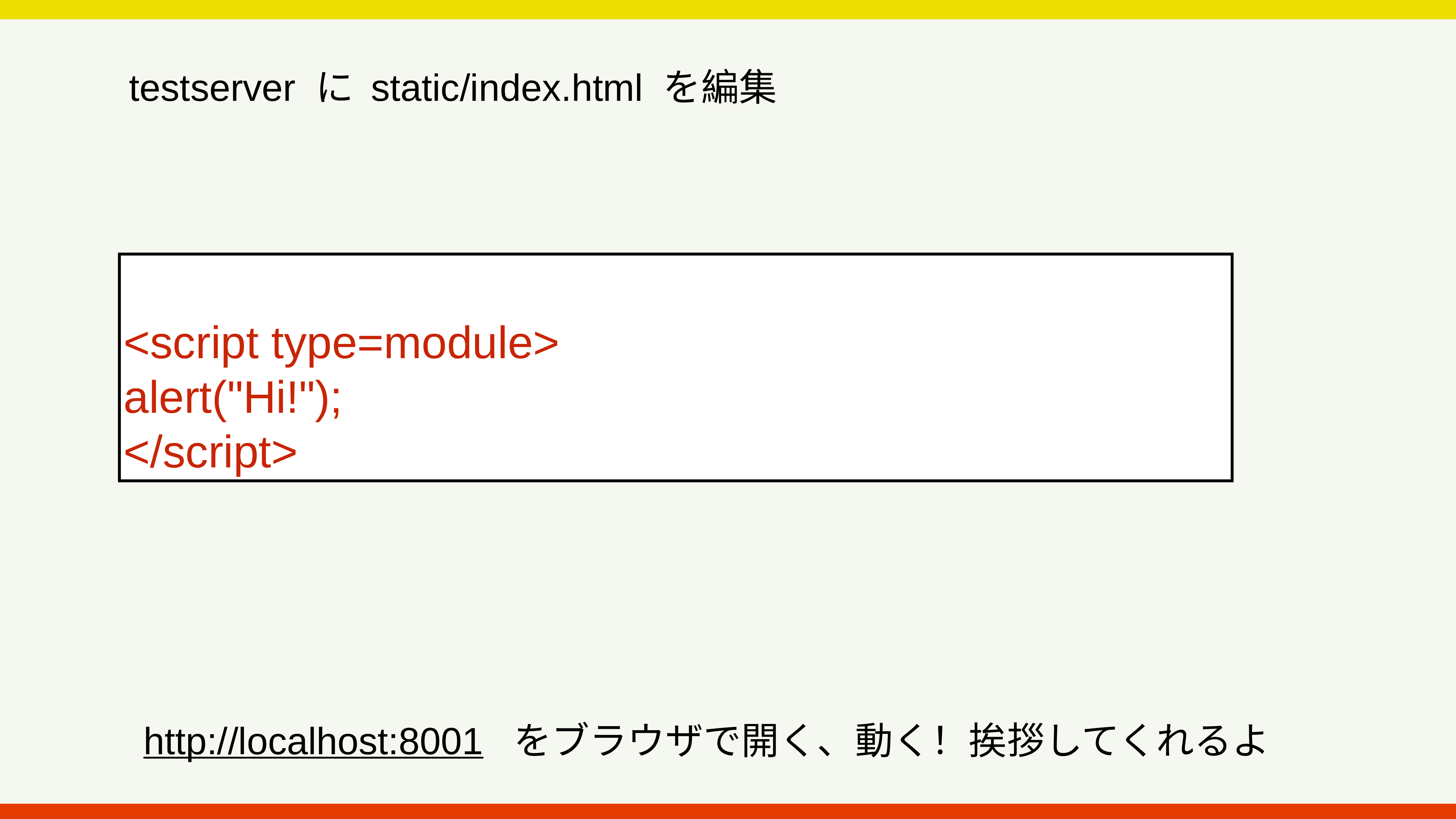

testserver に static/index.html を編集

<script type=module>
alert("Hi!");
</script>
http://localhost:8001  をブラウザで開く、動く！挨拶してくれるよ